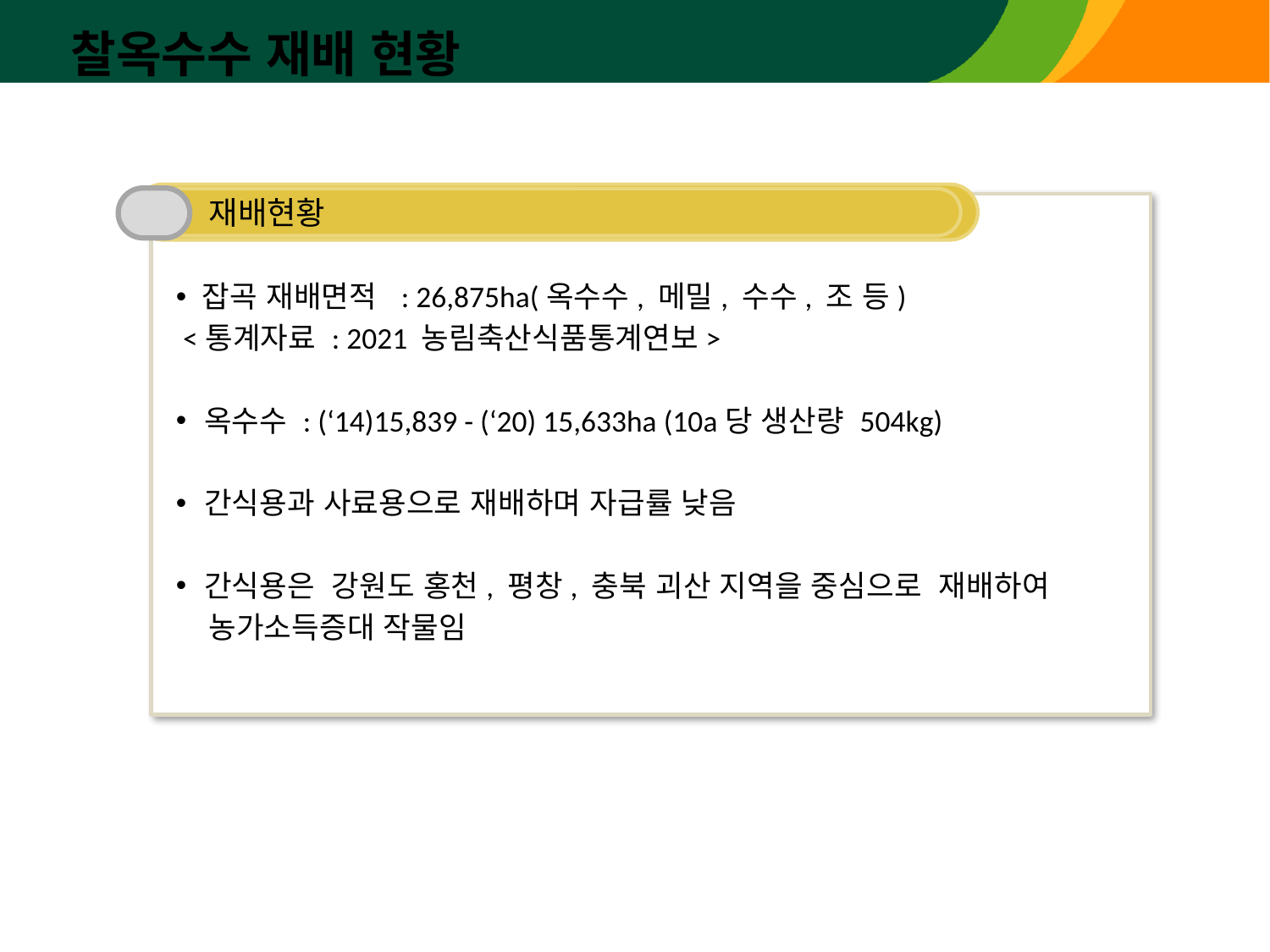

찰옥수수 재배 현황

 재배현황

 잡곡 재배면적  : 26,875ha(옥수수, 메밀, 수수, 조 등)
 <통계자료 : 2021 농림축산식품통계연보>

 옥수수 : (‘14)15,839 - (‘20) 15,633ha (10a당 생산량 504kg)

 간식용과 사료용으로 재배하며 자급률 낮음

 간식용은  강원도 홍천, 평창, 충북 괴산 지역을 중심으로  재배하여
   농가소득증대 작물임